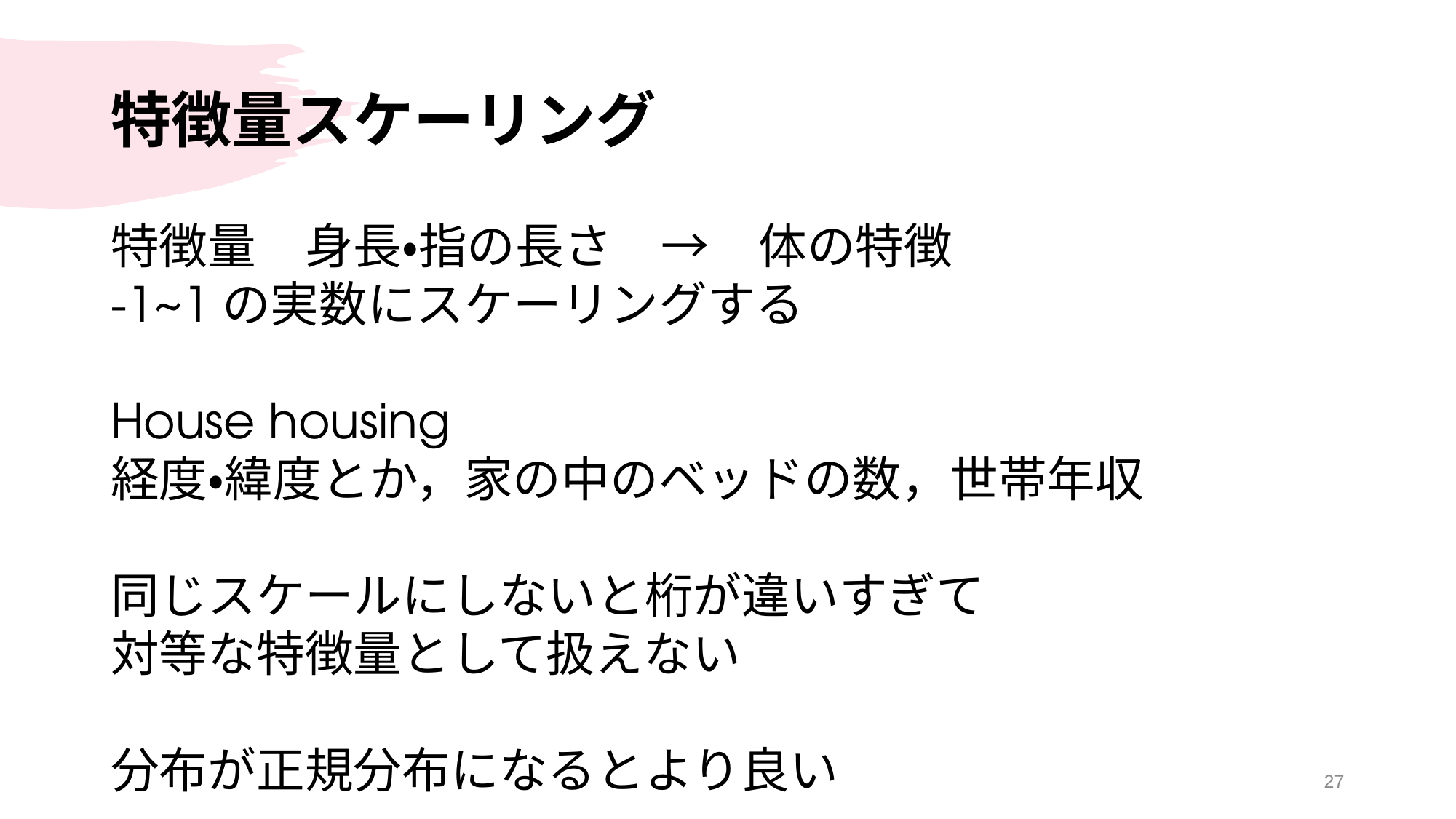

# 特徴量スケーリング
特徴量　身長・指の長さ　→　体の特徴
-1~1の実数にスケーリングする

House housing
経度・緯度とか，家の中のベッドの数，世帯年収

同じスケールにしないと桁が違いすぎて
対等な特徴量として扱えない

分布が正規分布になるとより良い
27